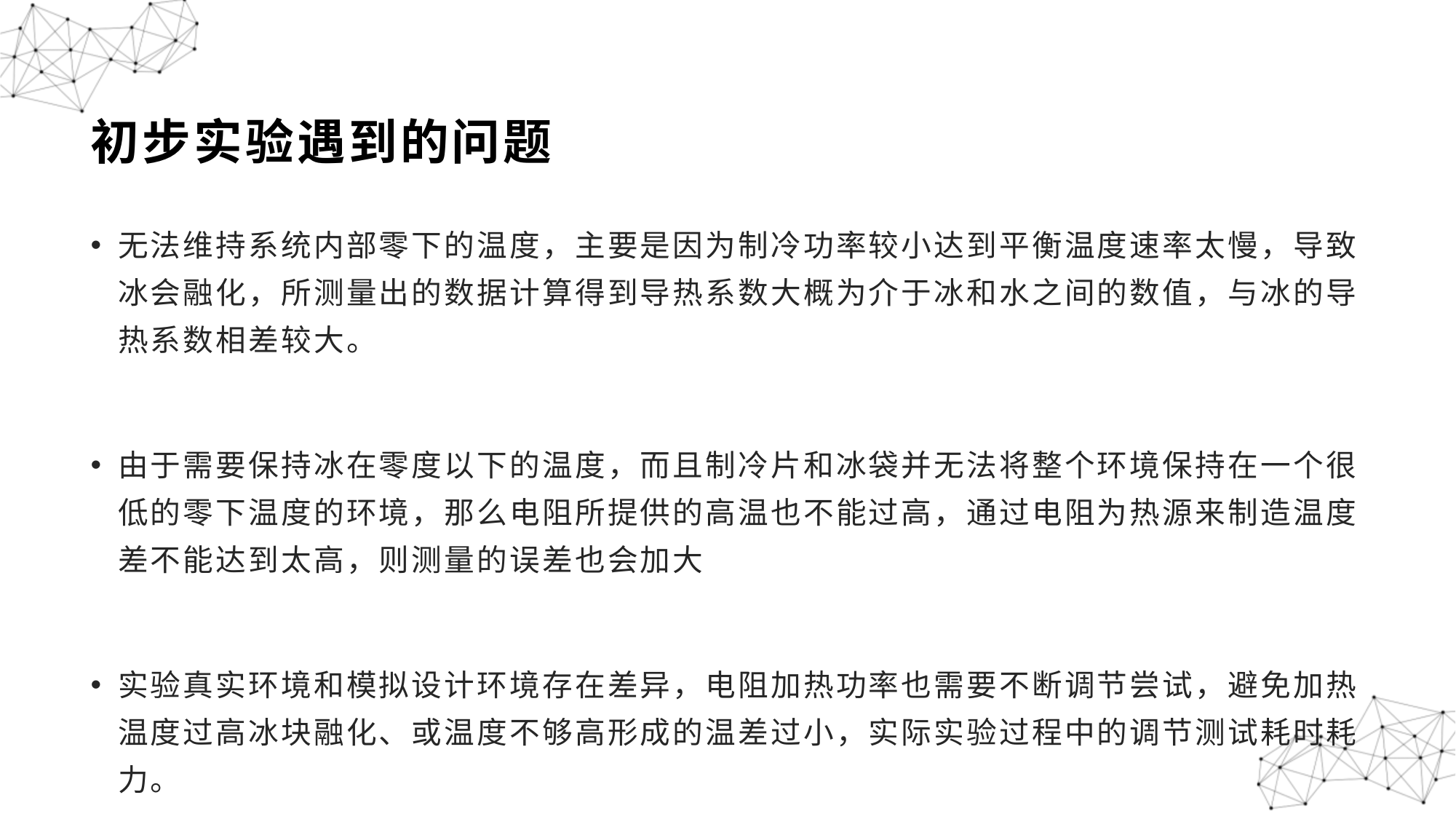

初步实验遇到的问题

无法维持系统内部零下的温度，主要是因为制冷功率较小达到平衡温度速率太慢，导致冰会融化，所测量出的数据计算得到导热系数大概为介于冰和水之间的数值，与冰的导热系数相差较大。

由于需要保持冰在零度以下的温度，而且制冷片和冰袋并无法将整个环境保持在一个很低的零下温度的环境，那么电阻所提供的高温也不能过高，通过电阻为热源来制造温度差不能达到太高，则测量的误差也会加大

实验真实环境和模拟设计环境存在差异，电阻加热功率也需要不断调节尝试，避免加热温度过高冰块融化、或温度不够高形成的温差过小，实际实验过程中的调节测试耗时耗力。